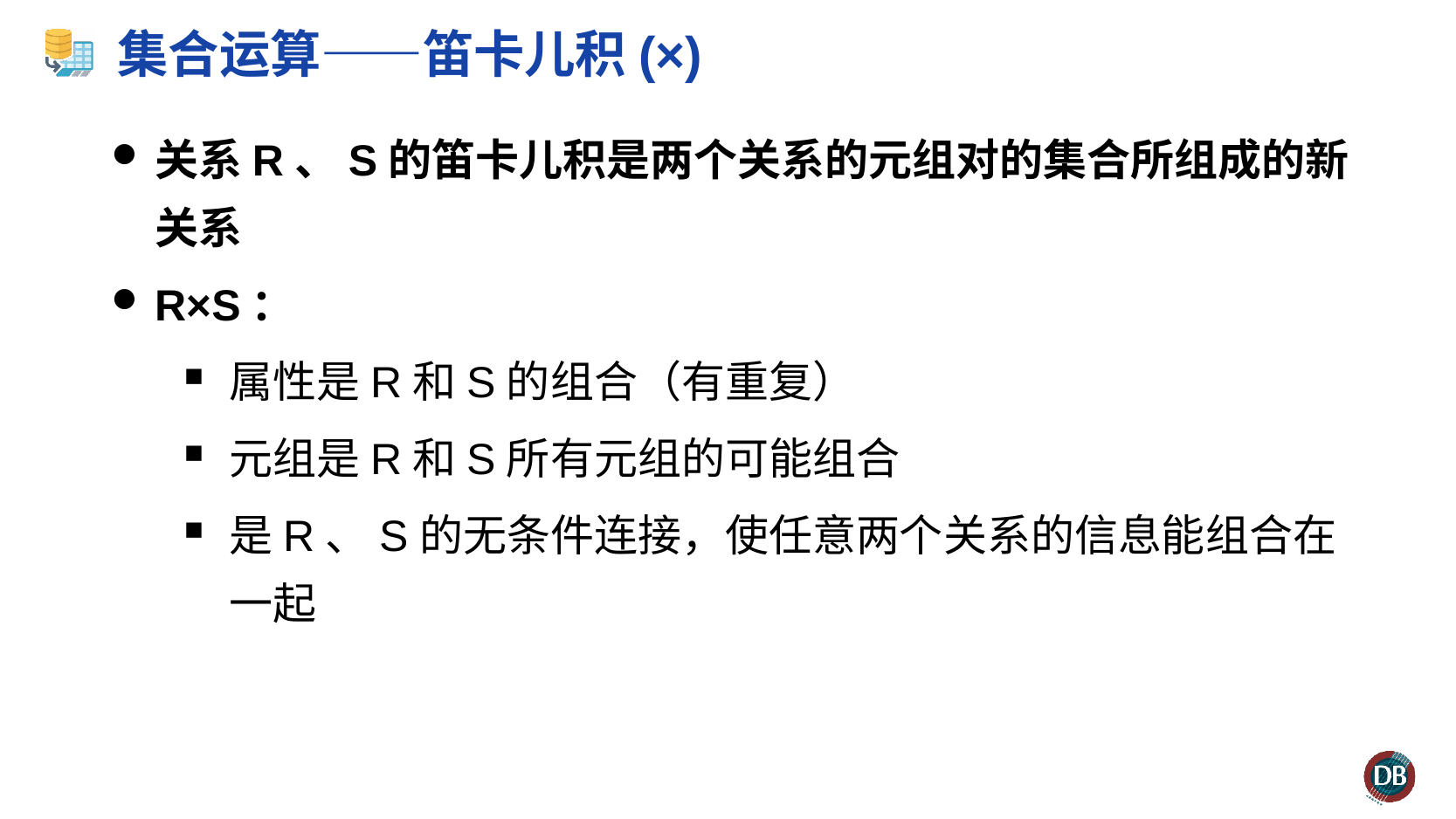

# 集合运算——笛卡儿积(×)
关系R、S的笛卡儿积是两个关系的元组对的集合所组成的新关系
R×S：
属性是R和S的组合（有重复）
元组是R和S所有元组的可能组合
是R、S的无条件连接，使任意两个关系的信息能组合在一起